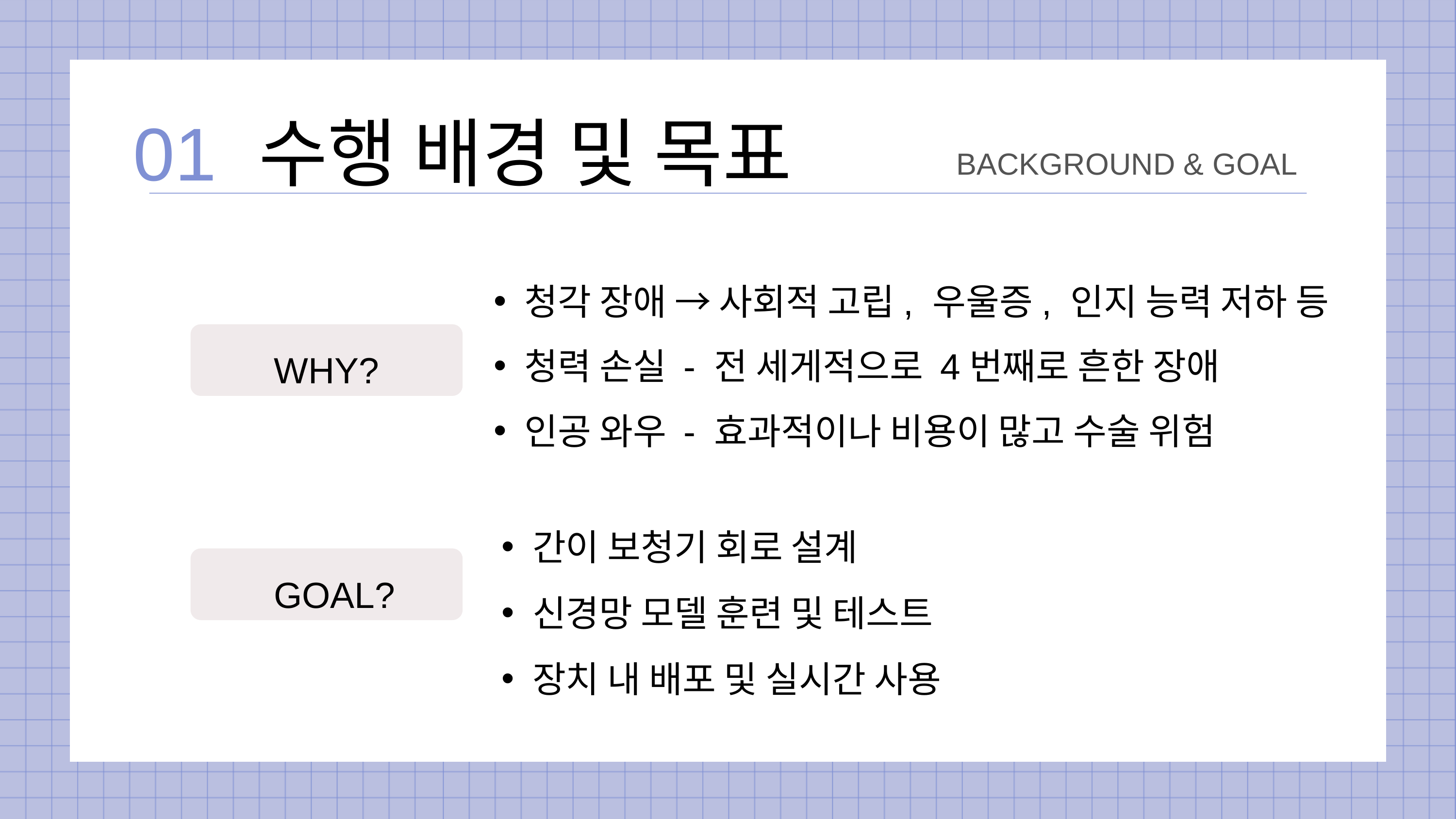

수행 배경 및 목표
01
BACKGROUND & GOAL

청각 장애 → 사회적 고립, 우울증, 인지 능력 저하 등
WHY?
청력 손실 - 전 세게적으로 4번째로 흔한 장애

인공 와우 - 효과적이나 비용이 많고 수술 위험
간이 보청기 회로 설계
신경망 모델 훈련 및 테스트
장치 내 배포 및 실시간 사용
GOAL?